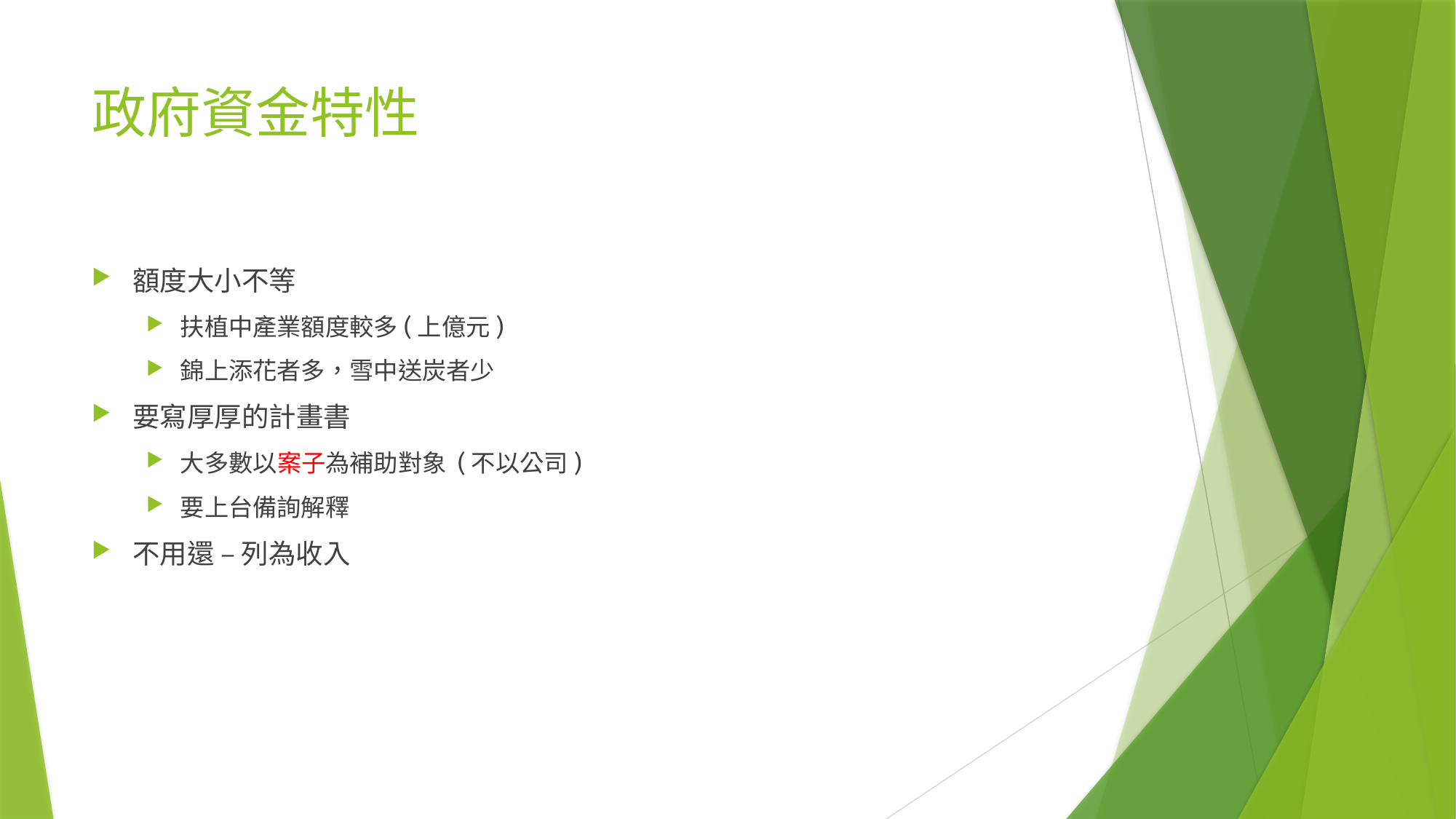

# 政府資金特性
額度大小不等
扶植中產業額度較多(上億元)
錦上添花者多，雪中送炭者少
要寫厚厚的計畫書
大多數以案子為補助對象 (不以公司)
要上台備詢解釋
不用還 – 列為收入